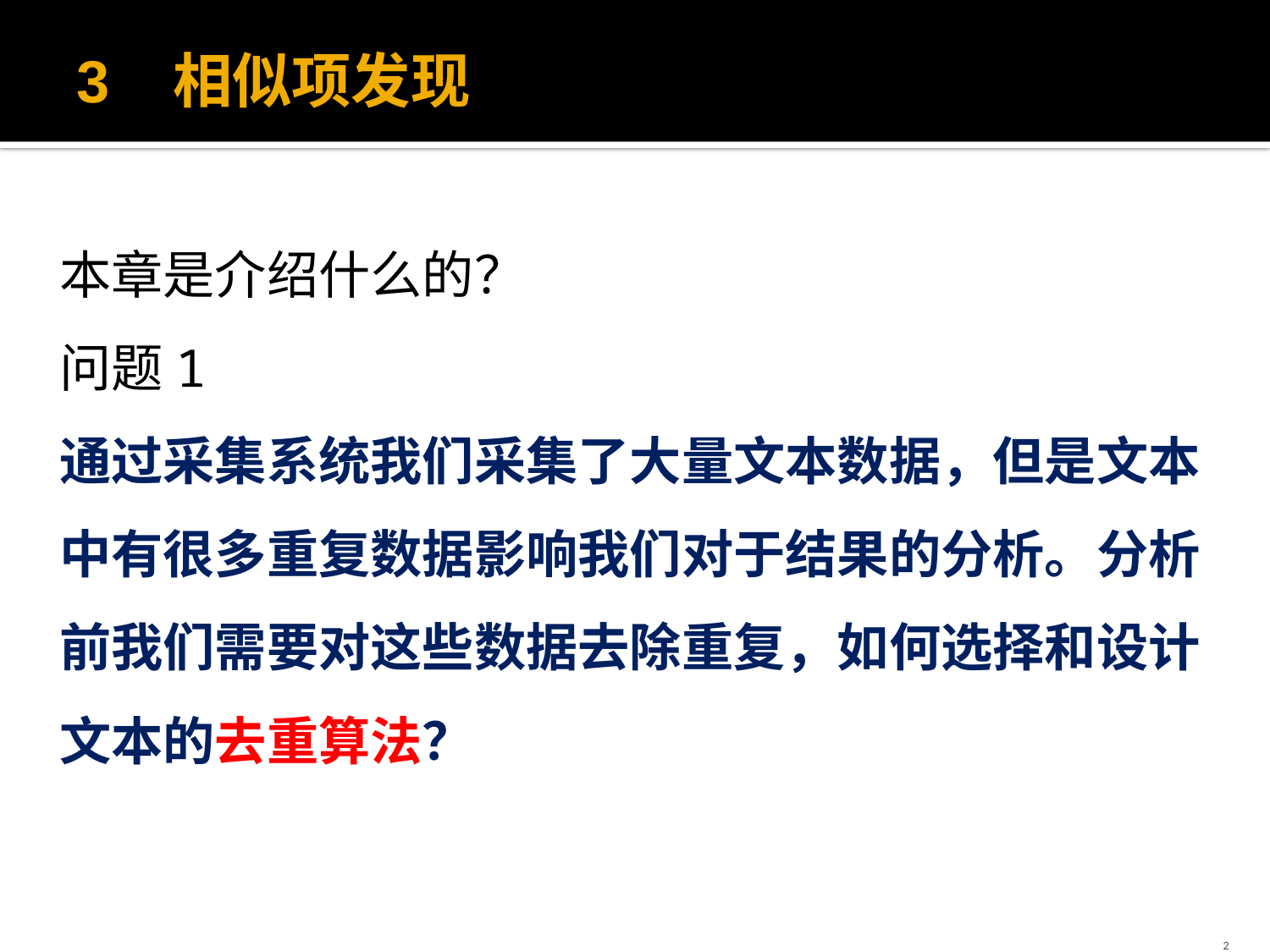

# 3   相似项发现
本章是介绍什么的？
问题1
通过采集系统我们采集了大量文本数据，但是文本中有很多重复数据影响我们对于结果的分析。分析前我们需要对这些数据去除重复，如何选择和设计文本的去重算法？

2